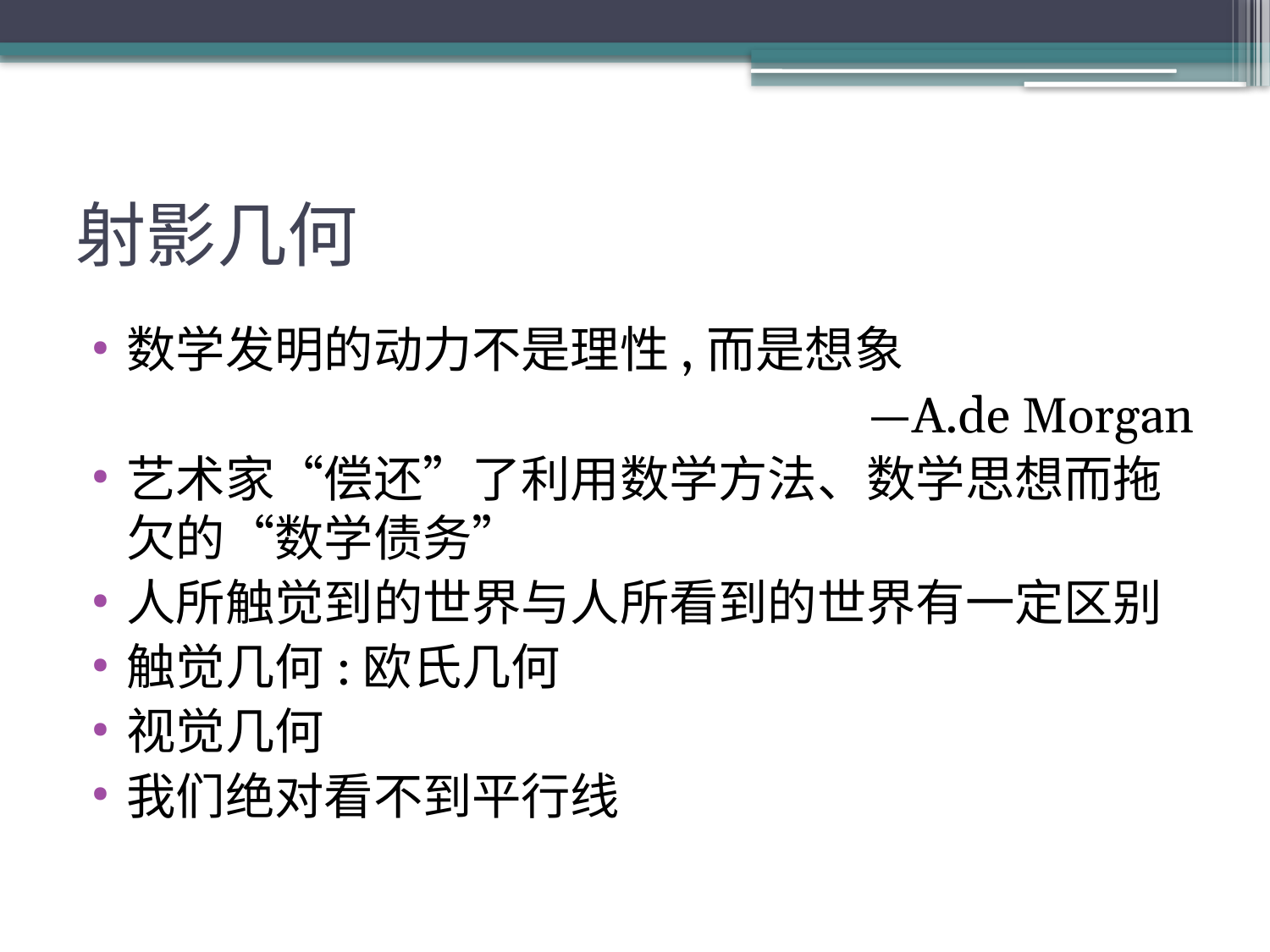

# 射影几何
数学发明的动力不是理性,而是想象
—A.de Morgan
艺术家“偿还”了利用数学方法、数学思想而拖欠的“数学债务”
人所触觉到的世界与人所看到的世界有一定区别
触觉几何:欧氏几何
视觉几何
我们绝对看不到平行线